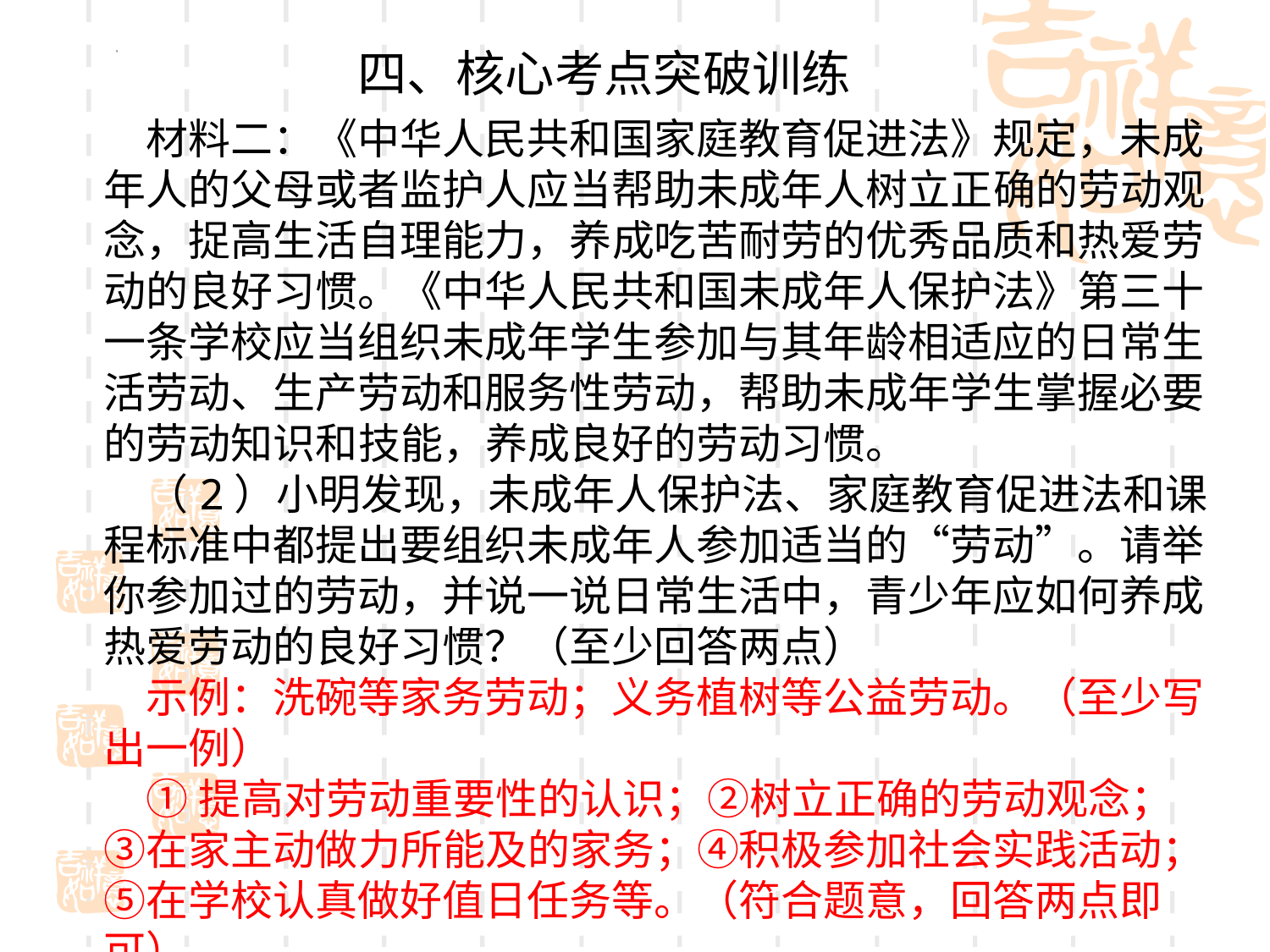

四、核心考点突破训练
材料二：《中华人民共和国家庭教育促进法》规定，未成年人的父母或者监护人应当帮助未成年人树立正确的劳动观念，捉高生活自理能力，养成吃苦耐劳的优秀品质和热爱劳动的良好习惯。《中华人民共和国未成年人保护法》第三十一条学校应当组织未成年学生参加与其年龄相适应的日常生活劳动、生产劳动和服务性劳动，帮助未成年学生掌握必要的劳动知识和技能，养成良好的劳动习惯。
（2）小明发现，未成年人保护法、家庭教育促进法和课程标准中都提出要组织未成年人参加适当的“劳动”。请举你参加过的劳动，并说一说日常生活中，青少年应如何养成热爱劳动的良好习惯？（至少回答两点）
示例：洗碗等家务劳动；义务植树等公益劳动。（至少写出一例）
①提高对劳动重要性的认识；②树立正确的劳动观念；③在家主动做力所能及的家务；④积极参加社会实践活动；⑤在学校认真做好值日任务等。（符合题意，回答两点即可）